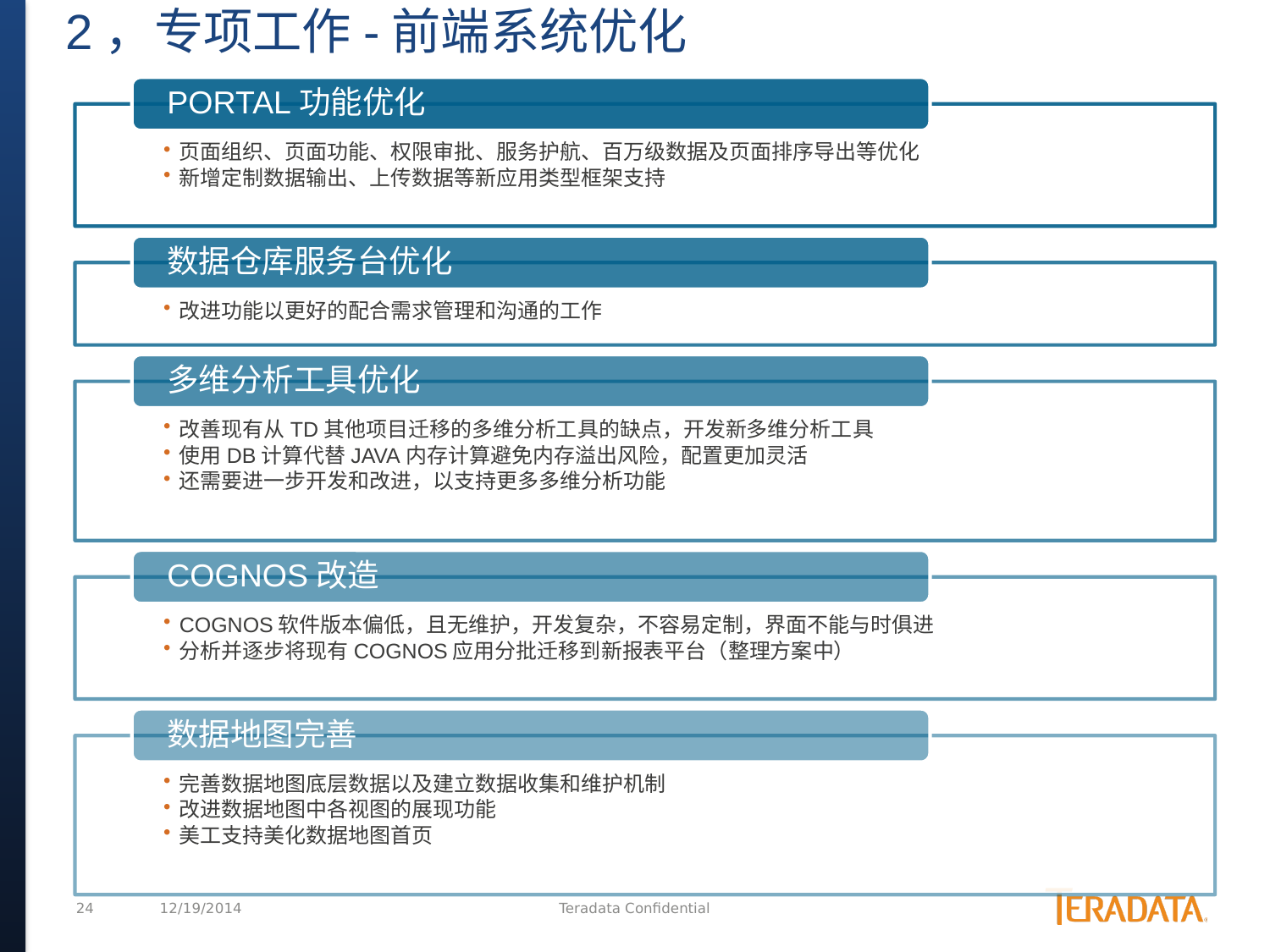

# 2，专项工作-前端系统优化
页面组织、页面功能、权限审批、服务护航、百万级数据及页面排序导出等优化
新增定制数据输出、上传数据等新应用类型框架支持
PORTAL功能优化
改进功能以更好的配合需求管理和沟通的工作
数据仓库服务台优化
改善现有从TD其他项目迁移的多维分析工具的缺点，开发新多维分析工具
使用DB计算代替JAVA内存计算避免内存溢出风险，配置更加灵活
还需要进一步开发和改进，以支持更多多维分析功能
多维分析工具优化
COGNOS软件版本偏低，且无维护，开发复杂，不容易定制，界面不能与时俱进
分析并逐步将现有COGNOS应用分批迁移到新报表平台（整理方案中）
COGNOS改造
完善数据地图底层数据以及建立数据收集和维护机制
改进数据地图中各视图的展现功能
美工支持美化数据地图首页
数据地图完善